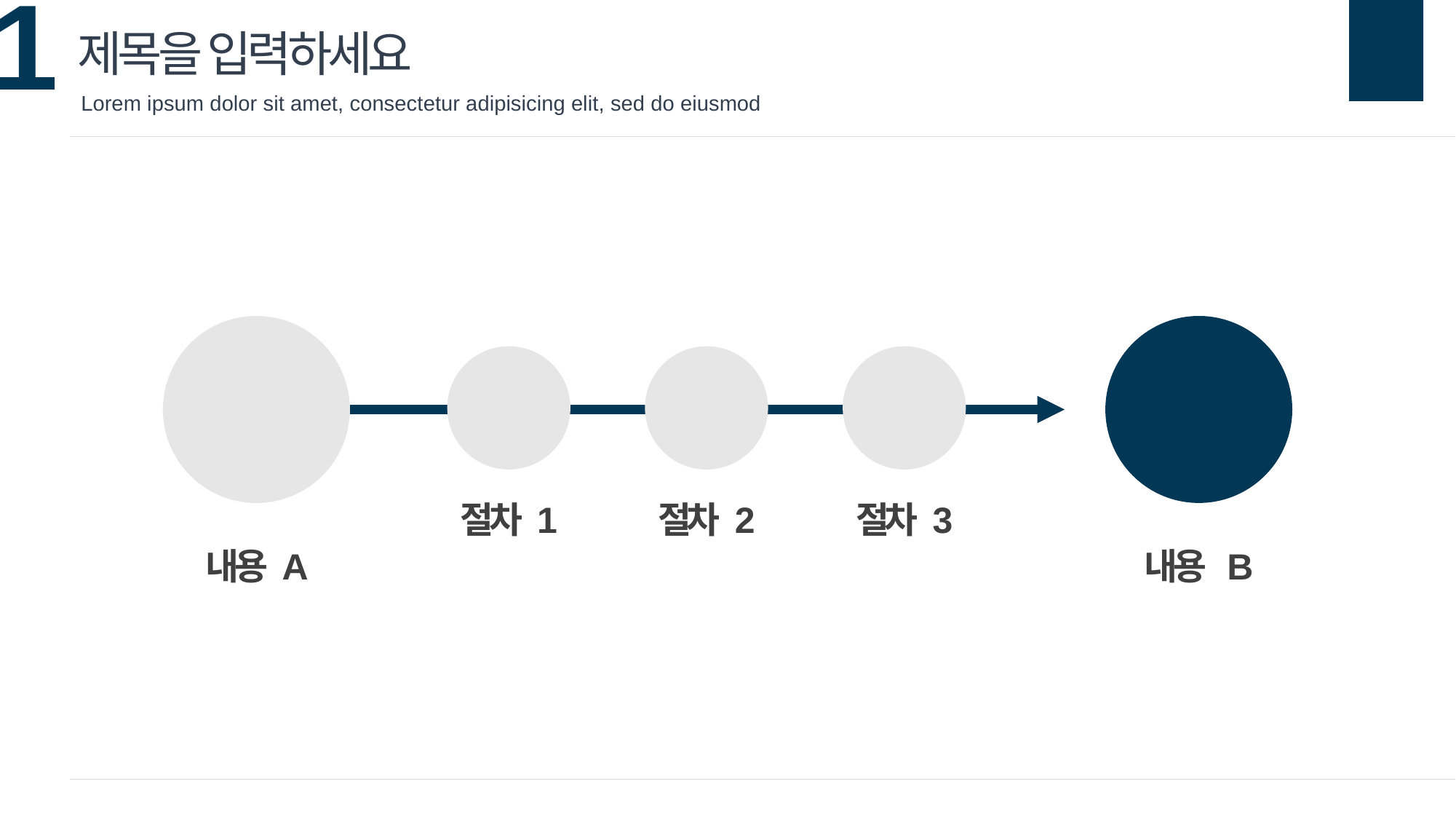

제목을 입력하세요
Lorem ipsum dolor sit amet, consectetur adipisicing elit, sed do eiusmod

절차 3
절차 2
절차 1
내용  B
내용 A